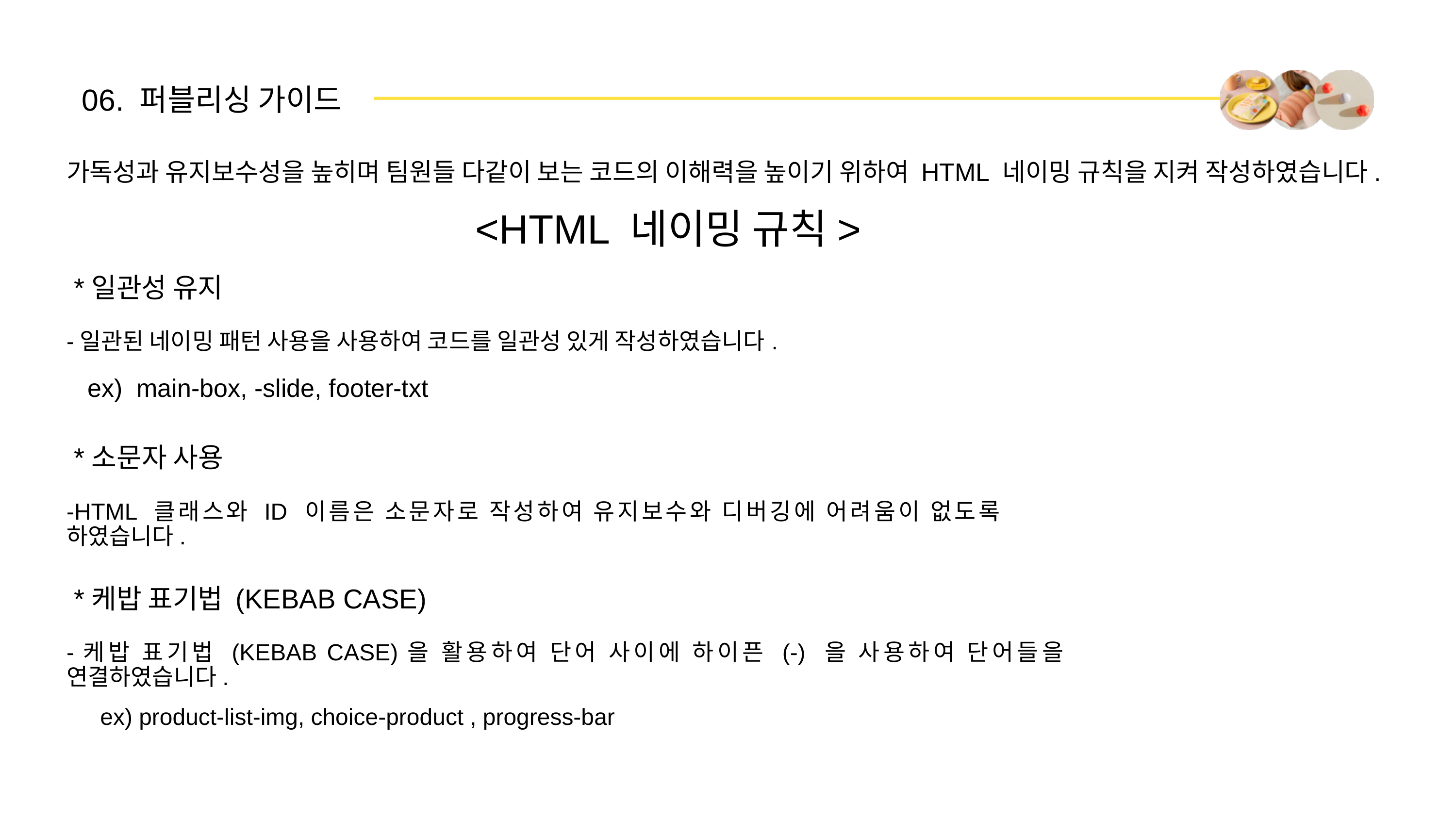

06. 퍼블리싱 가이드

가독성과 유지보수성을 높히며 팀원들 다같이 보는 코드의 이해력을 높이기 위하여 HTML 네이밍 규칙을 지켜 작성하였습니다.
<HTML 네이밍 규칙>
 *일관성 유지

-일관된 네이밍 패턴 사용을 사용하여 코드를 일관성 있게 작성하였습니다.
ex)  main-box, -slide, footer-txt
 *소문자 사용

-HTML 클래스와 ID 이름은 소문자로 작성하여 유지보수와 디버깅에 어려움이 없도록 하였습니다.
 *케밥 표기법 (KEBAB CASE)

-케밥 표기법 (KEBAB CASE)을 활용하여 단어 사이에 하이픈 (-) 을 사용하여 단어들을 연결하였습니다.
ex) product-list-img, choice-product , progress-bar